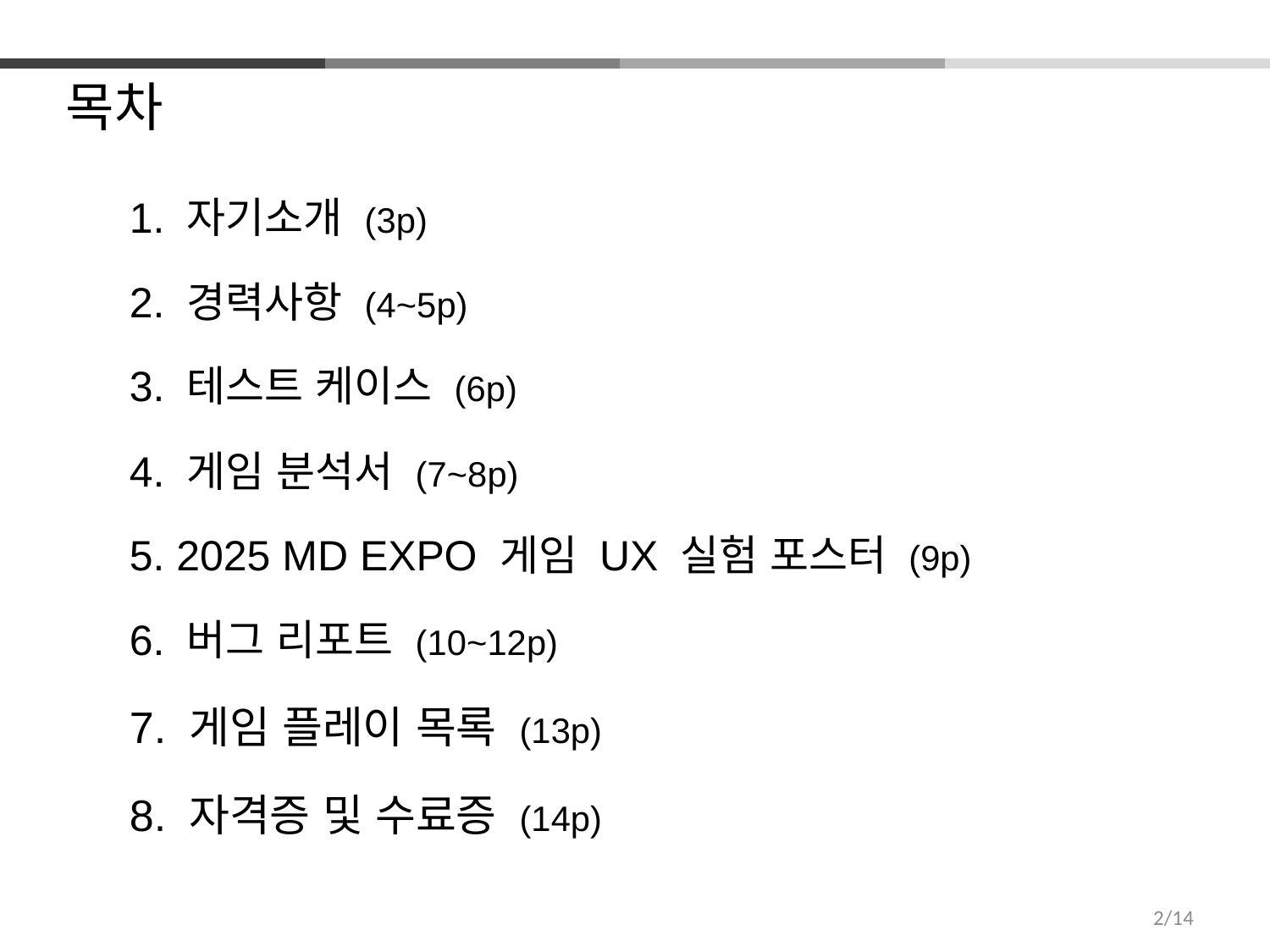

목차
1. 자기소개 (3p)
2. 경력사항 (4~5p)
3. 테스트 케이스 (6p)
4. 게임 분석서 (7~8p)
5. 2025 MD EXPO 게임 UX 실험 포스터 (9p)
6. 버그 리포트 (10~12p)
7. 게임 플레이 목록 (13p)
8. 자격증 및 수료증 (14p)
2/14